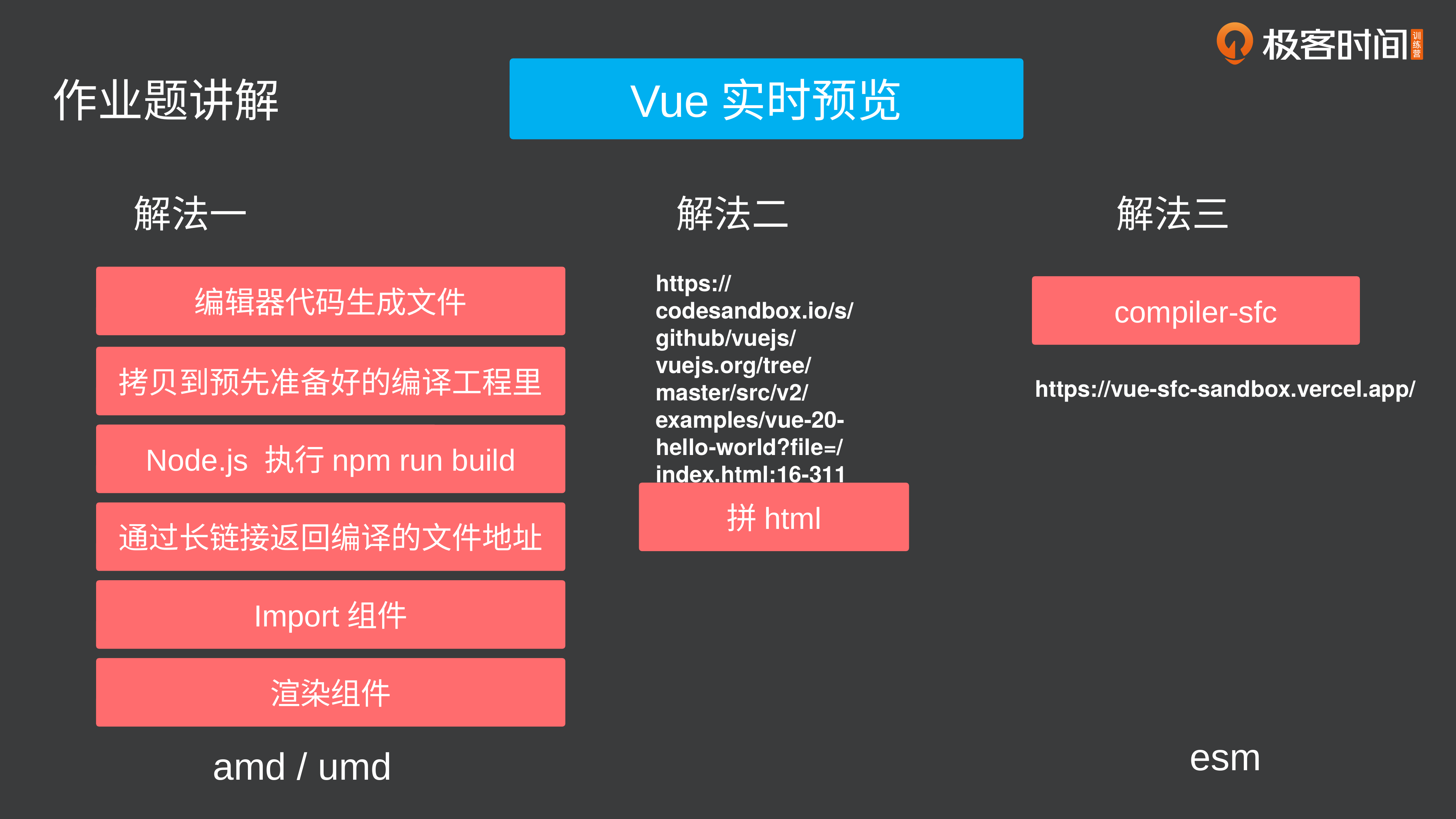

Vue实时预览
作业题讲解
解法三
解法一
解法二
https://codesandbox.io/s/github/vuejs/vuejs.org/tree/master/src/v2/examples/vue-20-hello-world?file=/index.html:16-311
编辑器代码生成文件
compiler-sfc
拷贝到预先准备好的编译工程里
https://vue-sfc-sandbox.vercel.app/
Node.js 执行npm run build
拼html
通过长链接返回编译的文件地址
Import组件
渲染组件
esm
amd / umd